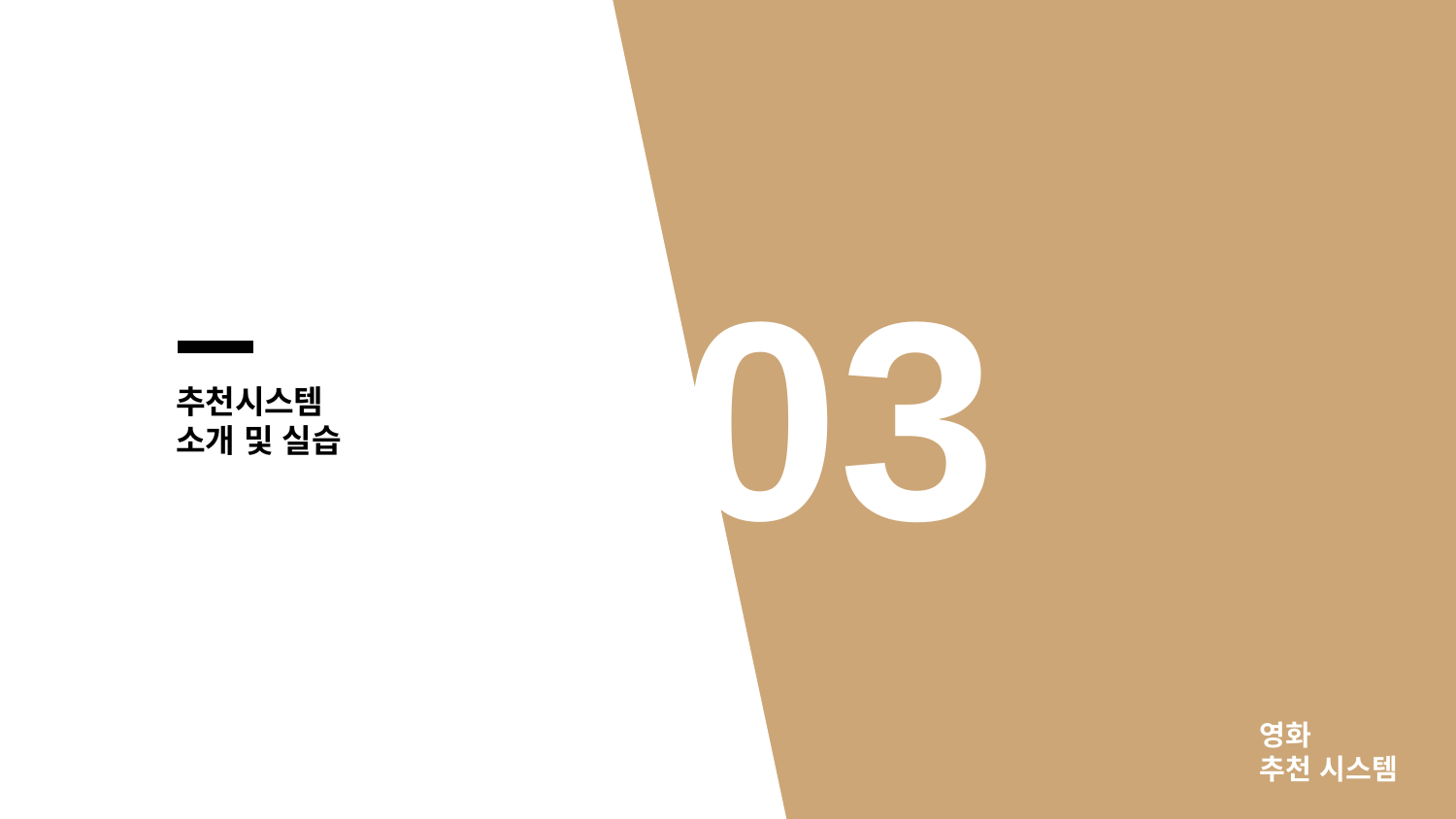

03
추천시스템
소개 및 실습
영화
추천 시스템